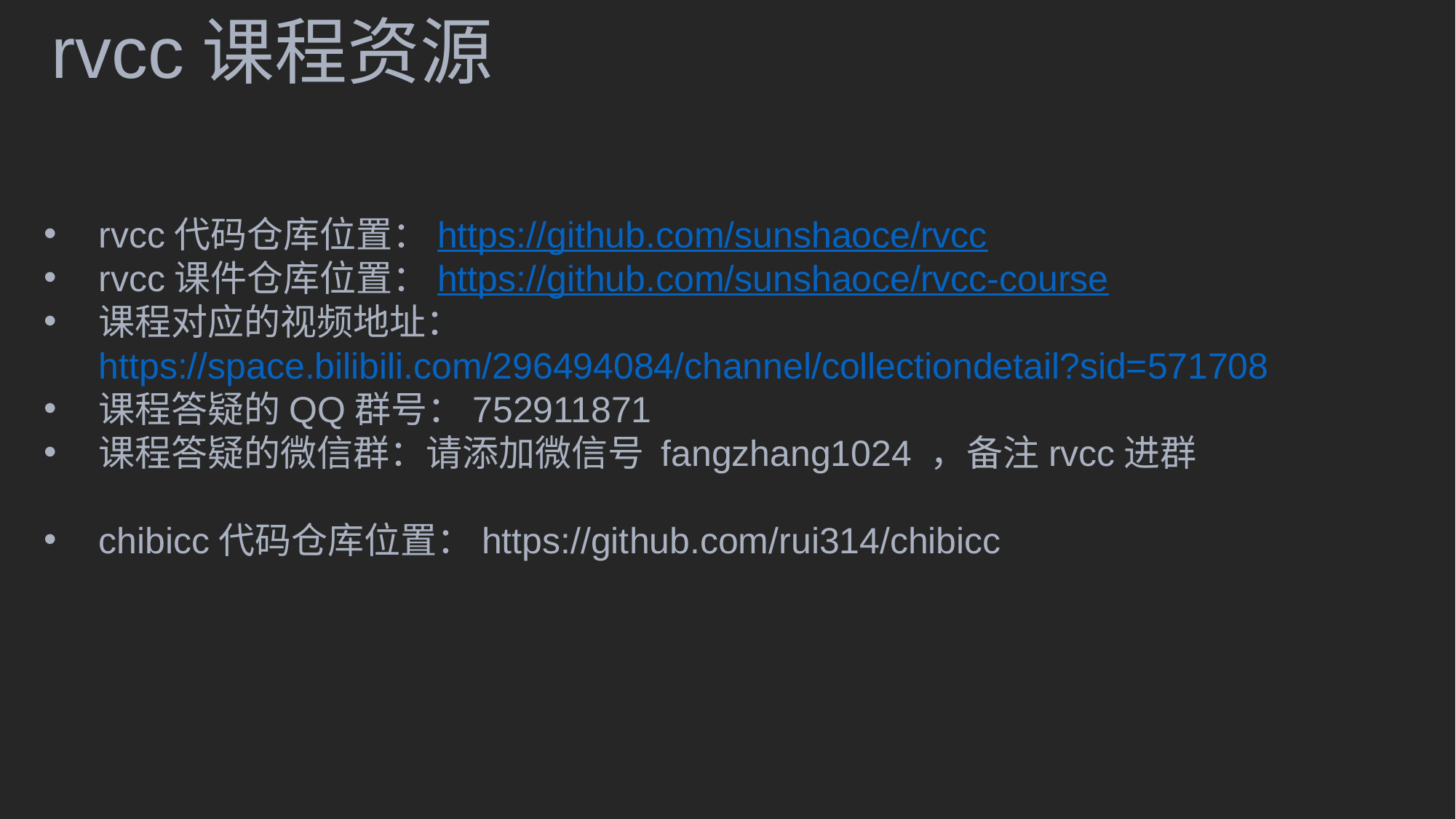

rvcc课程资源
rvcc代码仓库位置：https://github.com/sunshaoce/rvcc
rvcc课件仓库位置：https://github.com/sunshaoce/rvcc-course
课程对应的视频地址：https://space.bilibili.com/296494084/channel/collectiondetail?sid=571708
课程答疑的QQ群号：752911871
课程答疑的微信群：请添加微信号 fangzhang1024 ，备注rvcc进群

chibicc代码仓库位置：https://github.com/rui314/chibicc